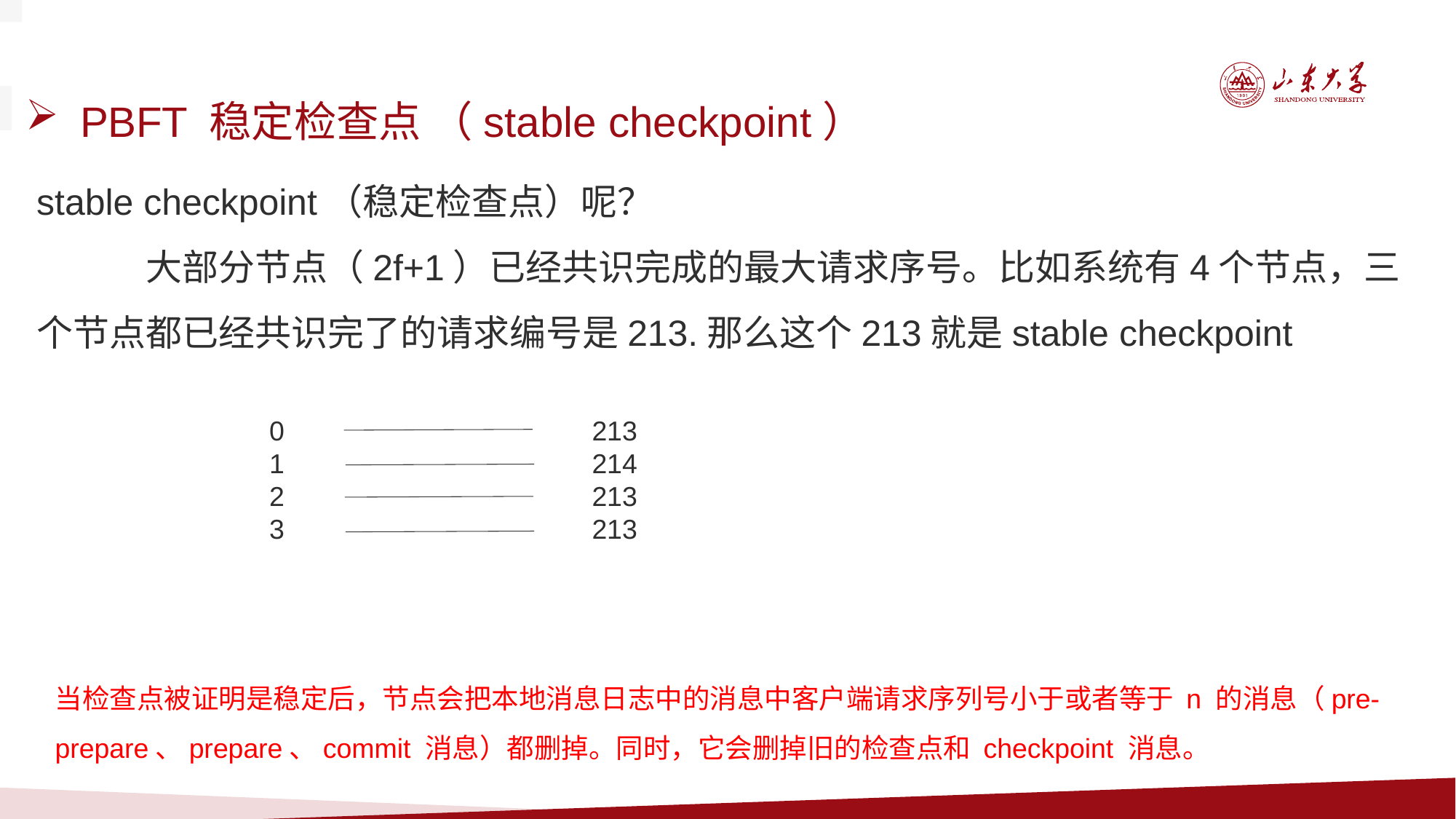

PBFT 稳定检查点 （stable checkpoint）
stable checkpoint（稳定检查点）呢？
	大部分节点（2f+1）已经共识完成的最大请求序号。比如系统有4个节点，三个节点都已经共识完了的请求编号是213.那么这个213就是stable checkpoint

213
214
213
213
0
1
2
3
当检查点被证明是稳定后，节点会把本地消息日志中的消息中客户端请求序列号小于或者等于 n 的消息（pre-prepare、prepare、commit 消息）都删掉。同时，它会删掉旧的检查点和 checkpoint 消息。